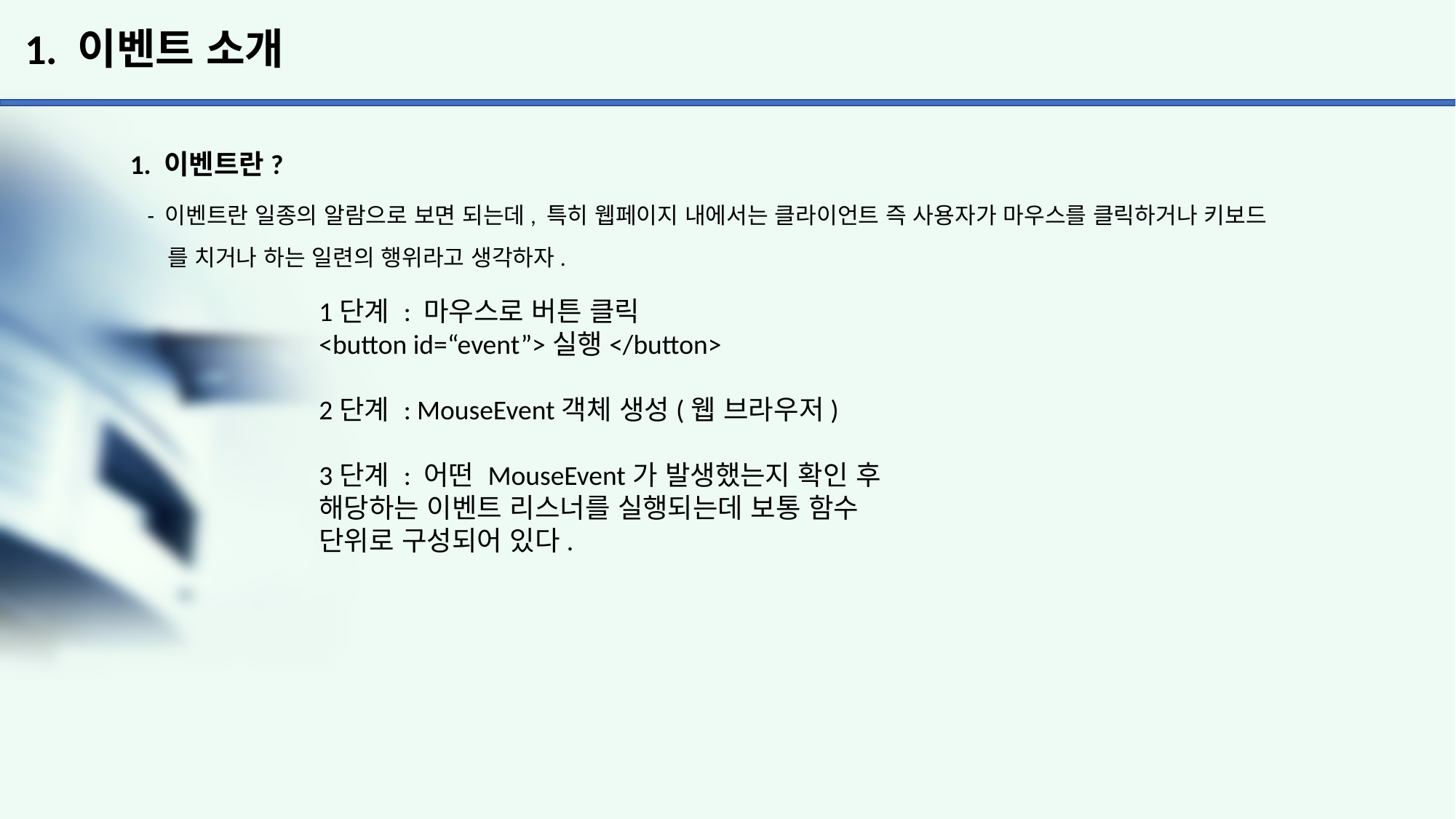

# 1. 이벤트 소개
1. 이벤트란?
   - 이벤트란 일종의 알람으로 보면 되는데, 특히 웹페이지 내에서는 클라이언트 즉 사용자가 마우스를 클릭하거나 키보드
     를 치거나 하는 일련의 행위라고 생각하자.
1단계 : 마우스로 버튼 클릭
<button id=“event”>실행</button>

2단계 : MouseEvent객체 생성(웹 브라우저)

3단계 : 어떤 MouseEvent가 발생했는지 확인 후
해당하는 이벤트 리스너를 실행되는데 보통 함수
단위로 구성되어 있다.